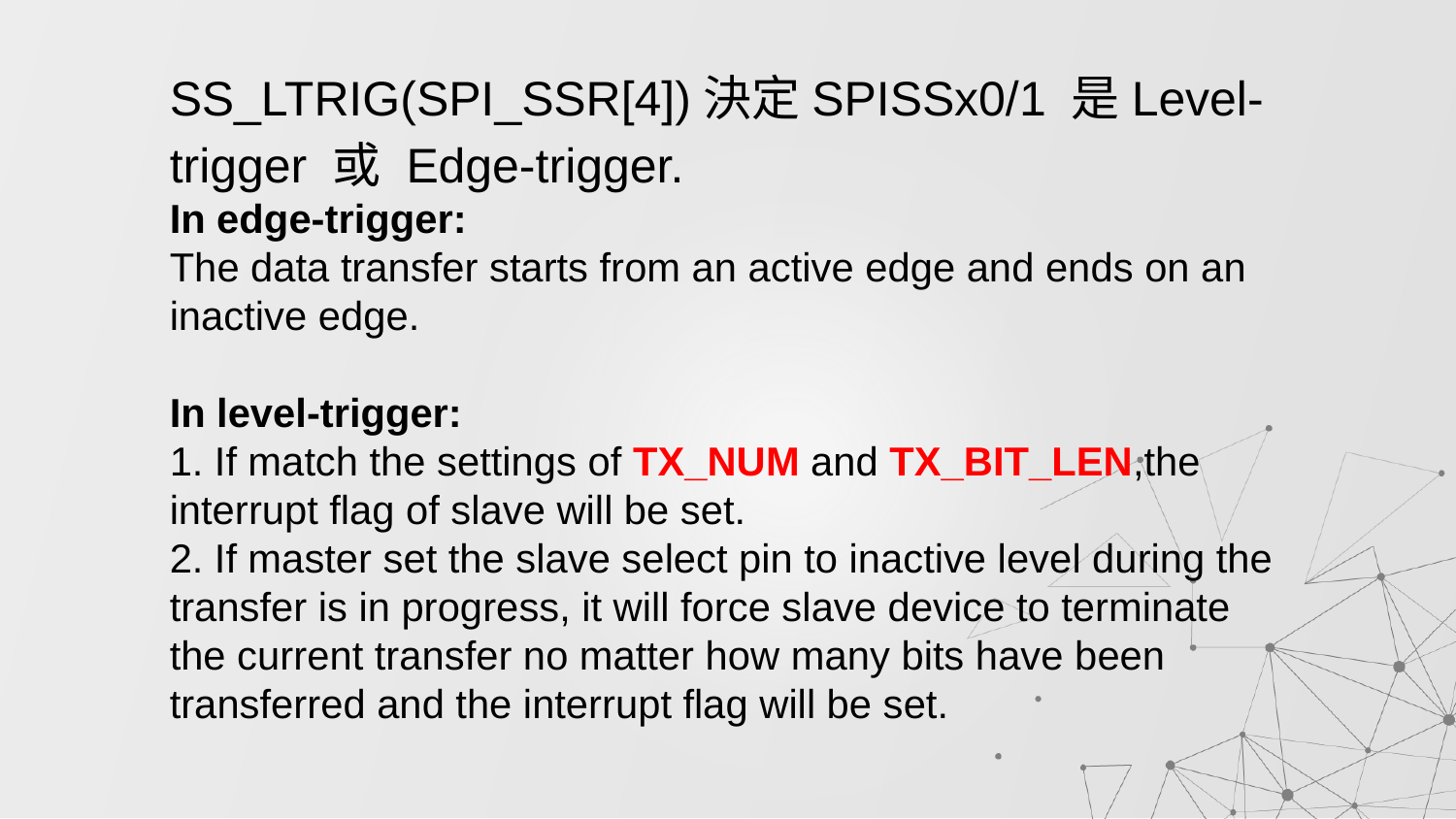

SS_LTRIG(SPI_SSR[4])決定SPISSx0/1 是Level-trigger 或 Edge-trigger.
In edge-trigger:
The data transfer starts from an active edge and ends on an inactive edge.

In level-trigger:
1. If match the settings of TX_NUM and TX_BIT_LEN,the interrupt flag of slave will be set.
2. If master set the slave select pin to inactive level during the transfer is in progress, it will force slave device to terminate the current transfer no matter how many bits have been transferred and the interrupt flag will be set.